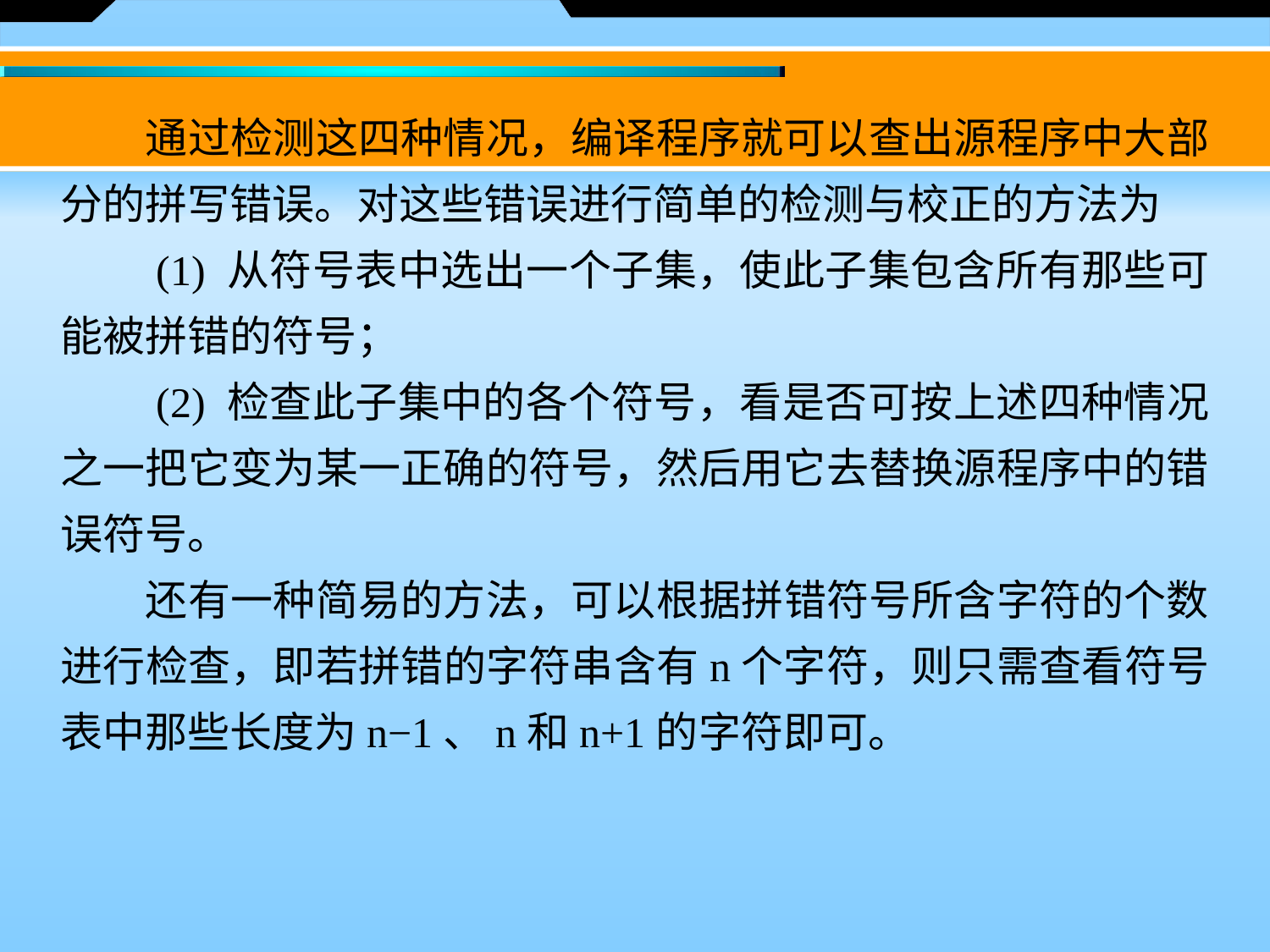

通过检测这四种情况，编译程序就可以查出源程序中大部分的拼写错误。对这些错误进行简单的检测与校正的方法为
　　(1) 从符号表中选出一个子集，使此子集包含所有那些可能被拼错的符号；
　　(2) 检查此子集中的各个符号，看是否可按上述四种情况之一把它变为某一正确的符号，然后用它去替换源程序中的错误符号。
　　还有一种简易的方法，可以根据拼错符号所含字符的个数进行检查，即若拼错的字符串含有n个字符，则只需查看符号表中那些长度为n−1、n和n+1的字符即可。